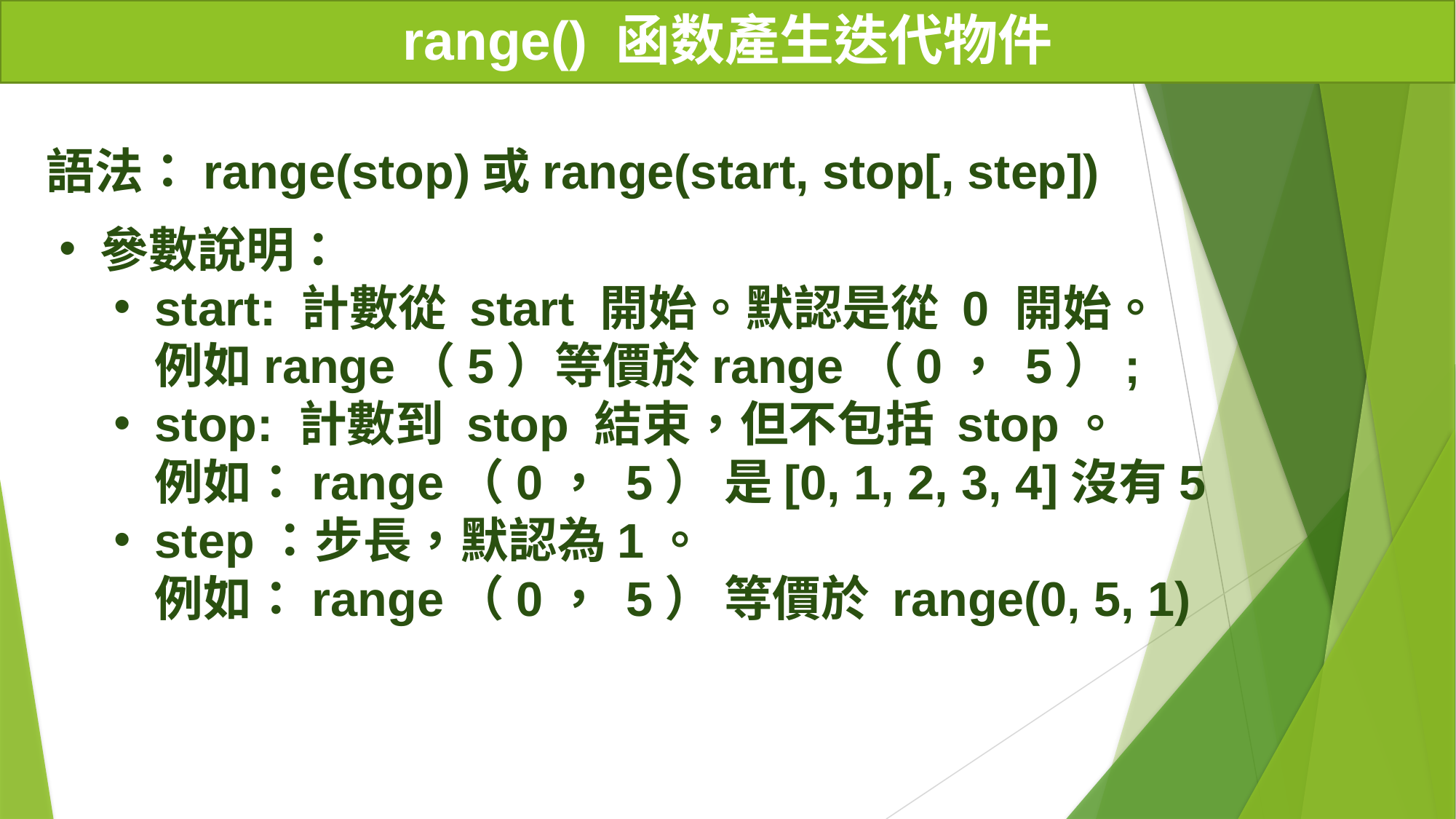

range() 函数產生迭代物件
語法：range(stop)或range(start, stop[, step])
參數說明：
start: 計數從 start 開始。默認是從 0 開始。
例如range（5）等價於range（0， 5）;
stop: 計數到 stop 結束，但不包括 stop。
例如：range（0， 5） 是[0, 1, 2, 3, 4]沒有5
step：步長，默認為1。
例如：range（0， 5） 等價於 range(0, 5, 1)